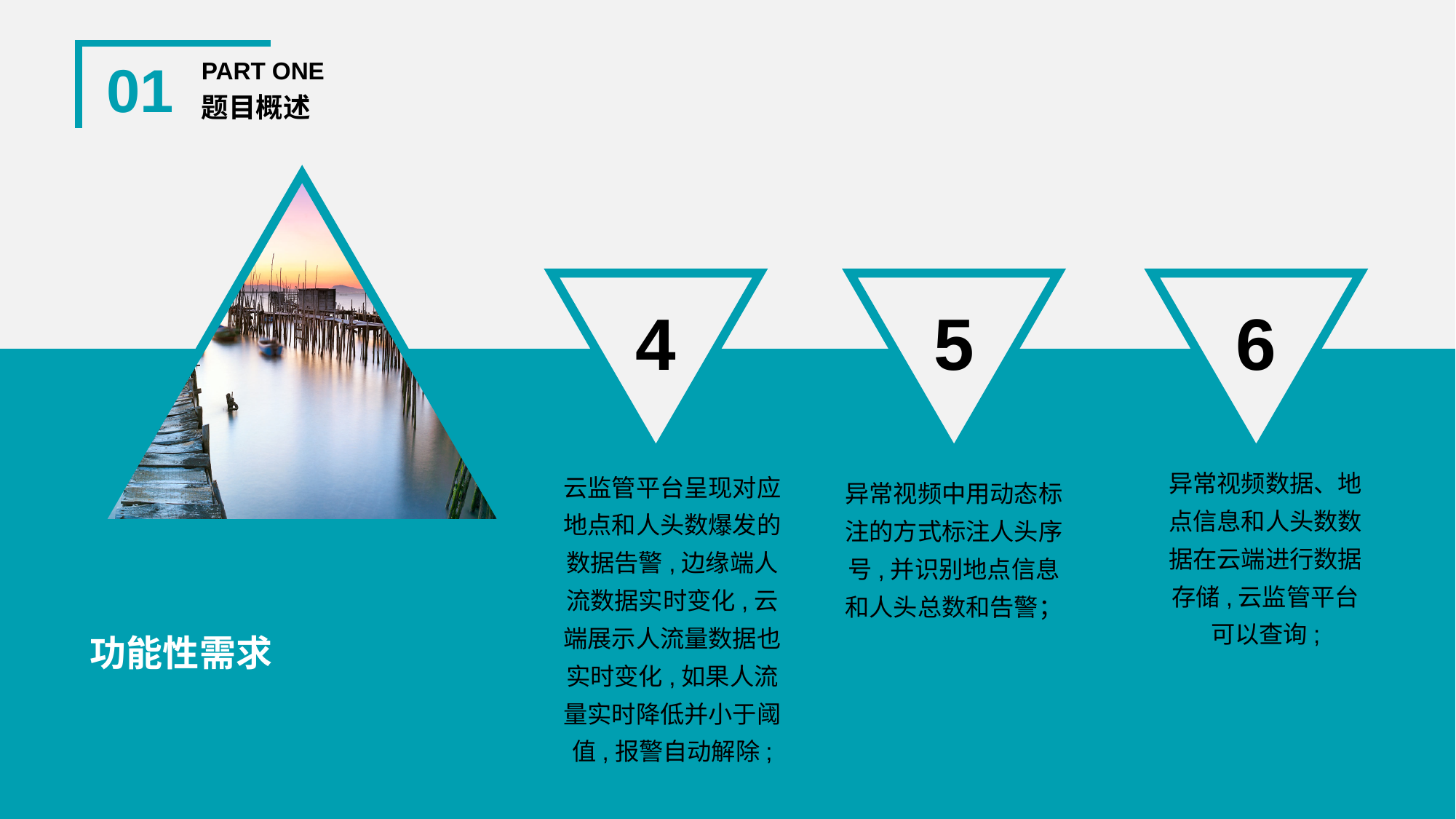

01
PART ONE
题目概述

4

5

6
异常视频数据、地点信息和人头数数据在云端进行数据存储,云监管平台可以查询;
云监管平台呈现对应地点和人头数爆发的数据告警,边缘端人流数据实时变化,云端展示人流量数据也实时变化,如果人流量实时降低并小于阈值,报警自动解除;
异常视频中用动态标注的方式标注人头序号,并识别地点信息和人头总数和告警；
功能性需求